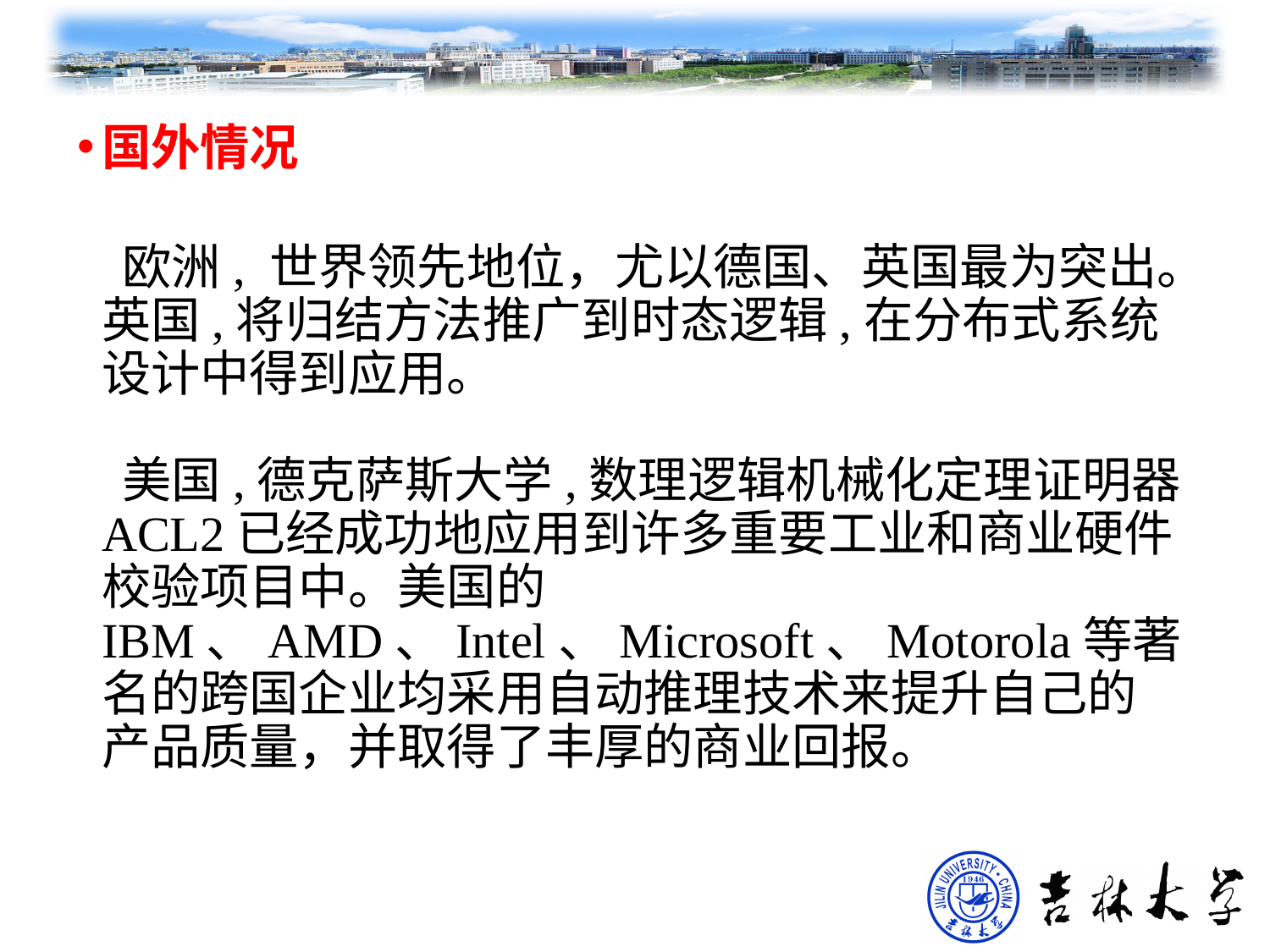

国外情况

   欧洲, 世界领先地位，尤以德国、英国最为突出。英国,将归结方法推广到时态逻辑,在分布式系统设计中得到应用。

   美国,德克萨斯大学,数理逻辑机械化定理证明器ACL2已经成功地应用到许多重要工业和商业硬件校验项目中。美国的IBM、AMD、Intel、Microsoft、Motorola等著名的跨国企业均采用自动推理技术来提升自己的产品质量，并取得了丰厚的商业回报。